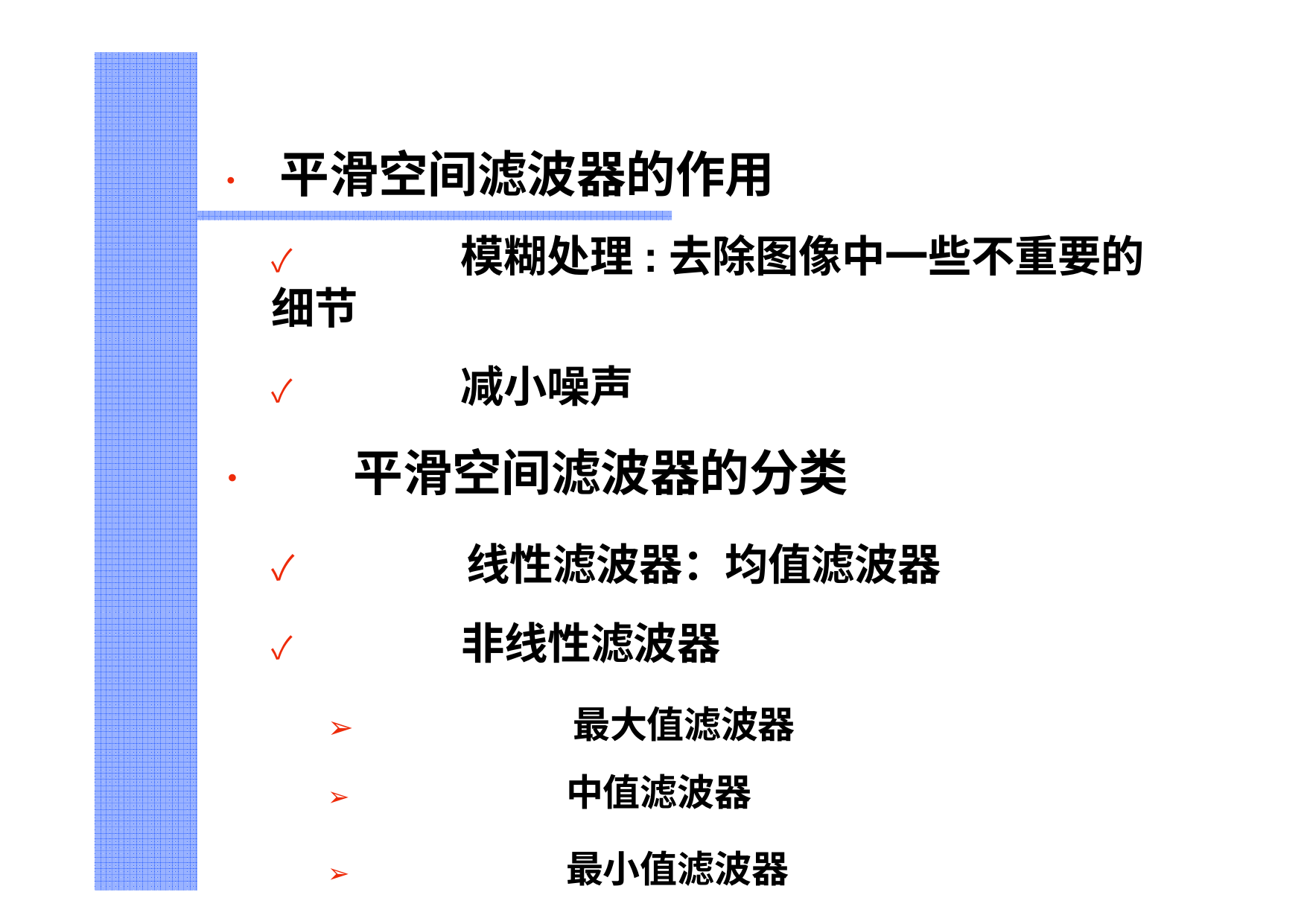

# •	平滑空间滤波器的作用
✓	模糊处理:去除图像中一些不重要的细节
✓	减小噪声
•	平滑空间滤波器的分类
✓	线性滤波器：均值滤波器
✓	非线性滤波器
➢	最大值滤波器
➢	中值滤波器
➢	最小值滤波器